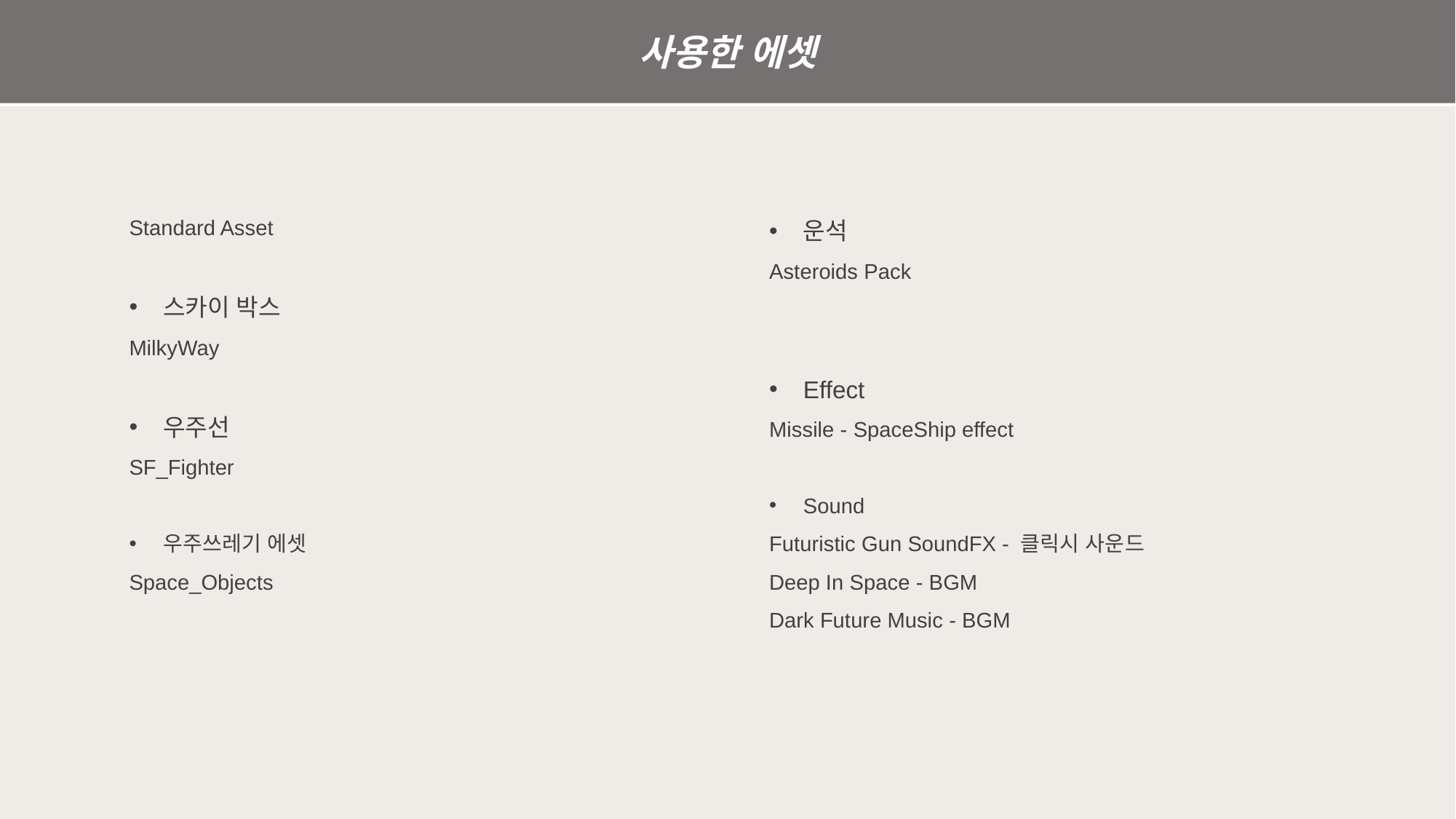

사용한 에셋
Standard Asset

스카이 박스
MilkyWay

우주선
SF_Fighter

우주쓰레기 에셋
Space_Objects
운석
Asteroids Pack

Effect
Missile - SpaceShip effect

Sound
Futuristic Gun SoundFX - 클릭시 사운드
Deep In Space - BGM
Dark Future Music - BGM